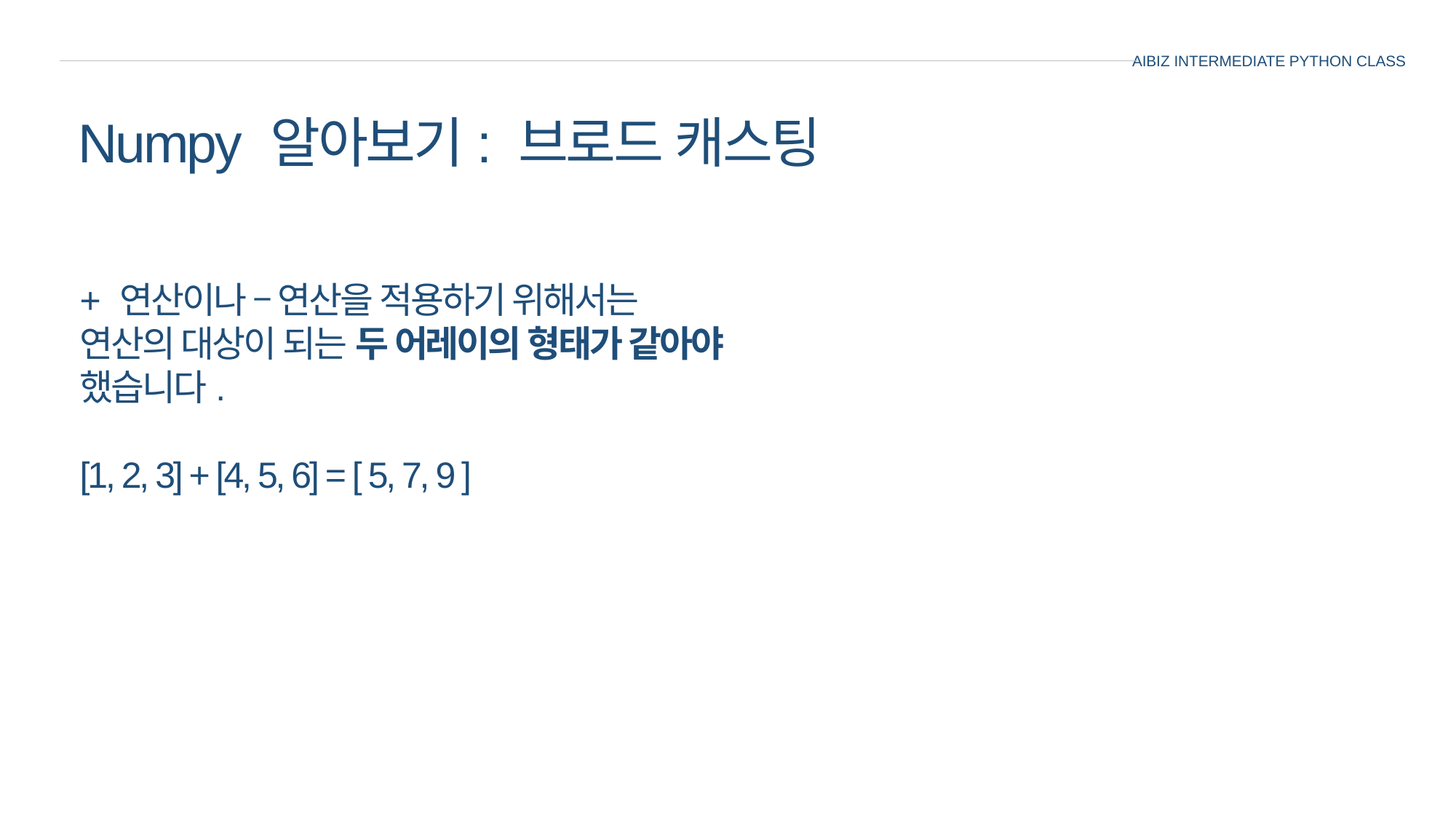

AIBIZ INTERMEDIATE PYTHON CLASS
Numpy 알아보기: 브로드 캐스팅
+ 연산이나 – 연산을 적용하기 위해서는
연산의 대상이 되는 두 어레이의 형태가 같아야
했습니다.

[1, 2, 3] + [4, 5, 6] = [ 5, 7, 9 ]